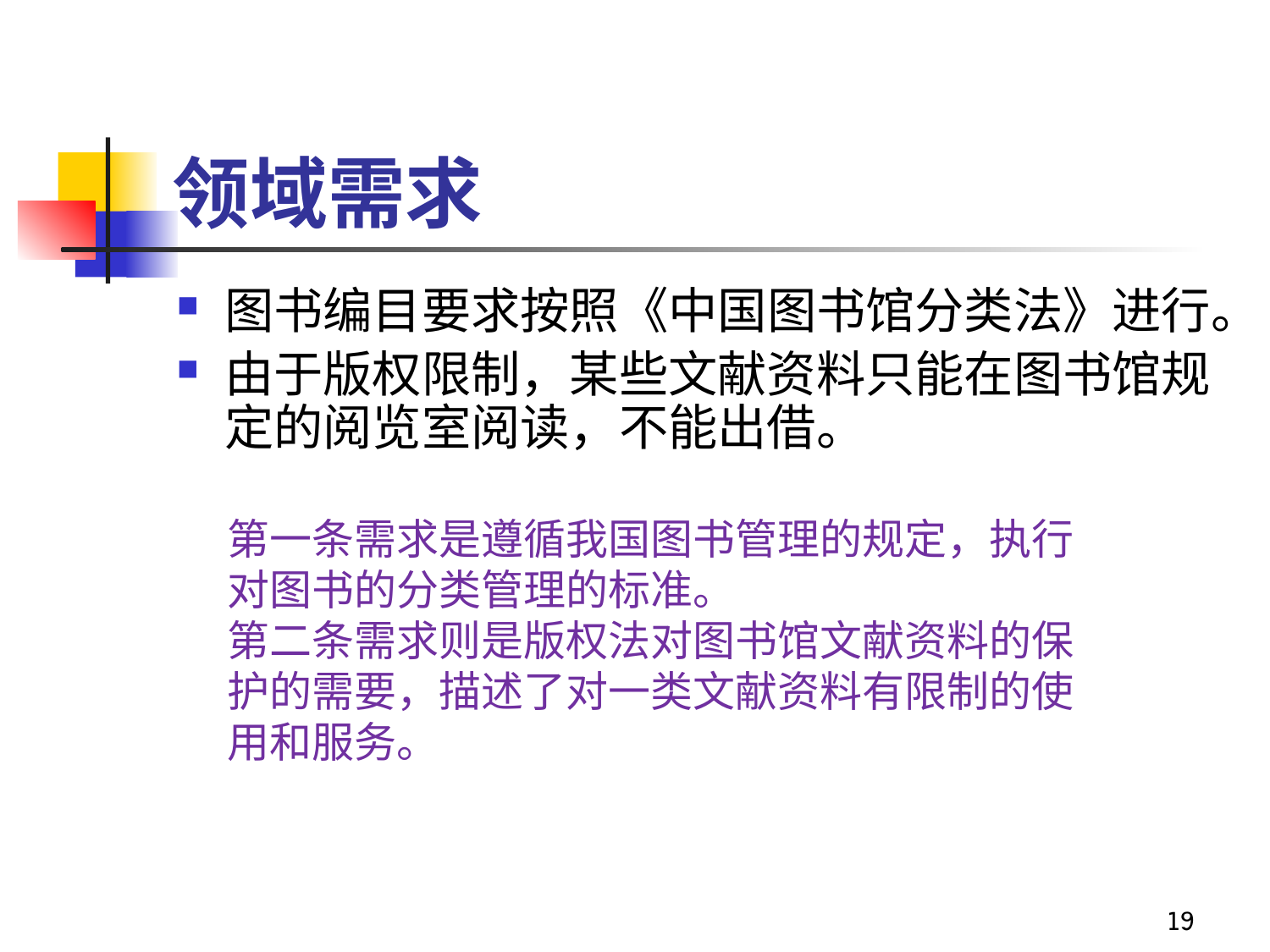

# 领域需求
图书编目要求按照《中国图书馆分类法》进行。
由于版权限制，某些文献资料只能在图书馆规定的阅览室阅读，不能出借。
第一条需求是遵循我国图书管理的规定，执行对图书的分类管理的标准。
第二条需求则是版权法对图书馆文献资料的保护的需要，描述了对一类文献资料有限制的使用和服务。
19